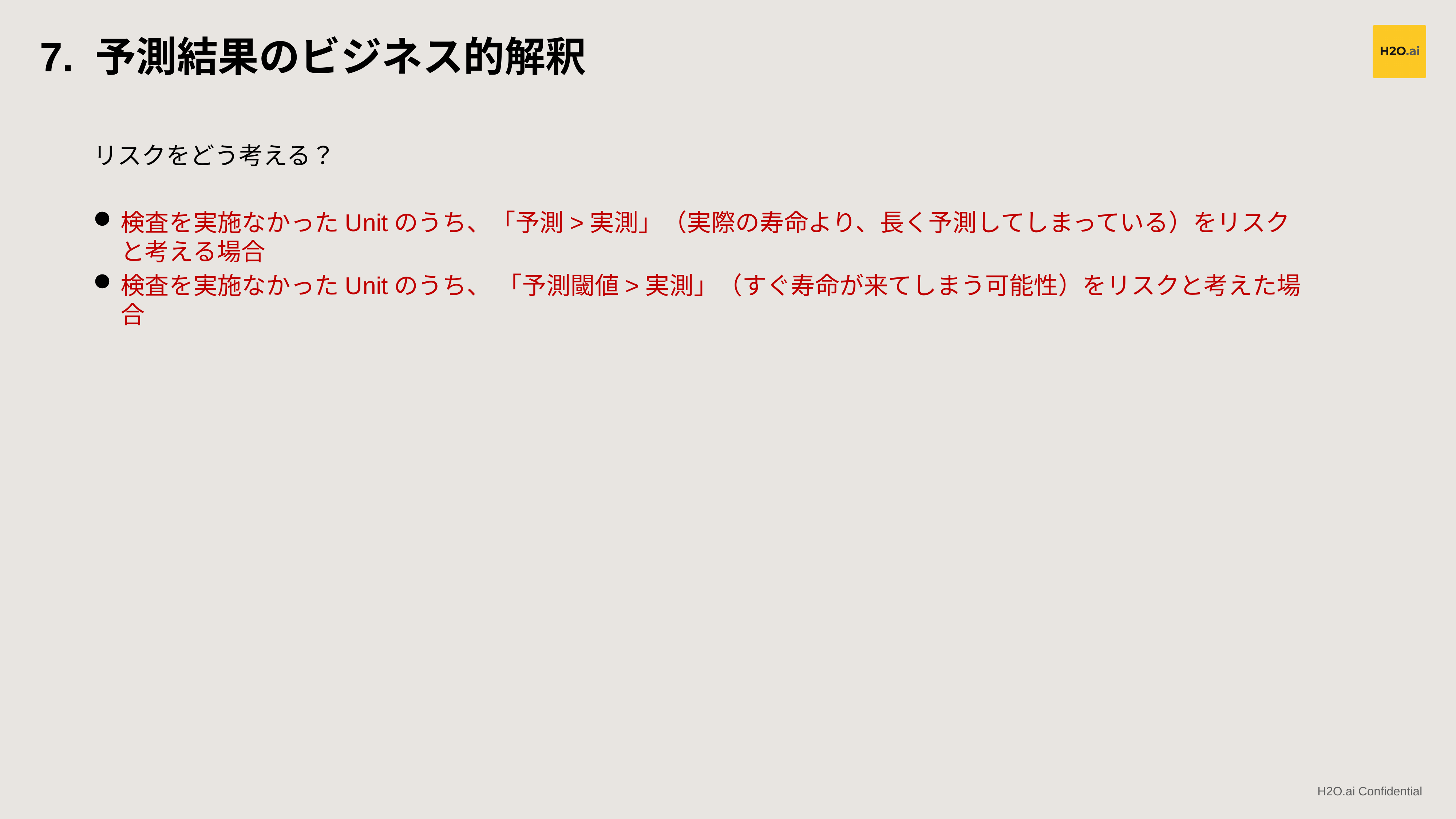

7. 予測結果のビジネス的解釈
リスクをどう考える？

検査を実施なかったUnitのうち、「予測>実測」（実際の寿命より、長く予測してしまっている）をリスクと考える場合
検査を実施なかったUnitのうち、 「予測閾値>実測」（すぐ寿命が来てしまう可能性）をリスクと考えた場合